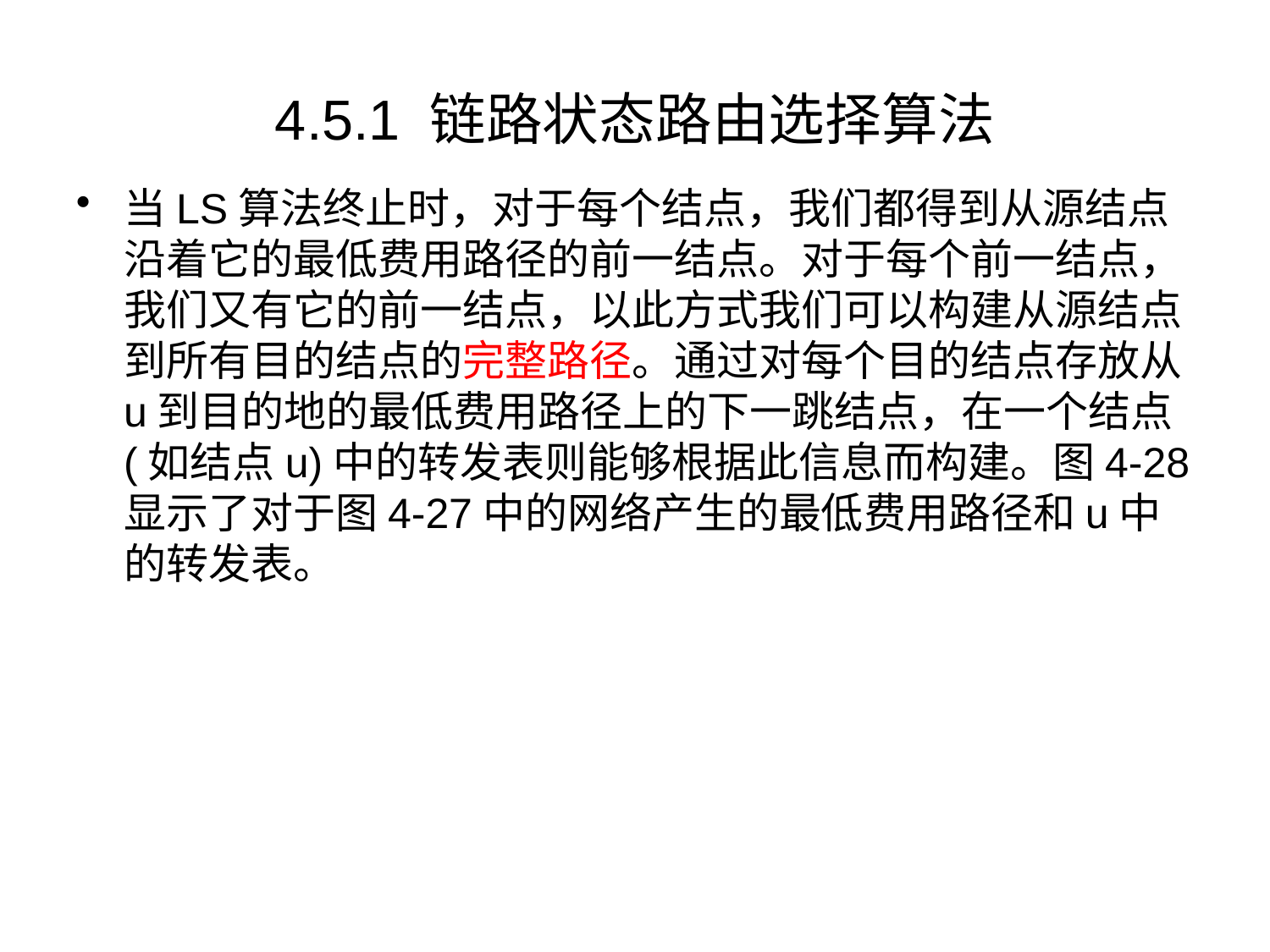

# 4.5.1 链路状态路由选择算法
当LS算法终止时，对于每个结点，我们都得到从源结点沿着它的最低费用路径的前一结点。对于每个前一结点，我们又有它的前一结点，以此方式我们可以构建从源结点到所有目的结点的完整路径。通过对每个目的结点存放从u到目的地的最低费用路径上的下一跳结点，在一个结点(如结点u)中的转发表则能够根据此信息而构建。图4-28显示了对于图4-27中的网络产生的最低费用路径和u中的转发表。